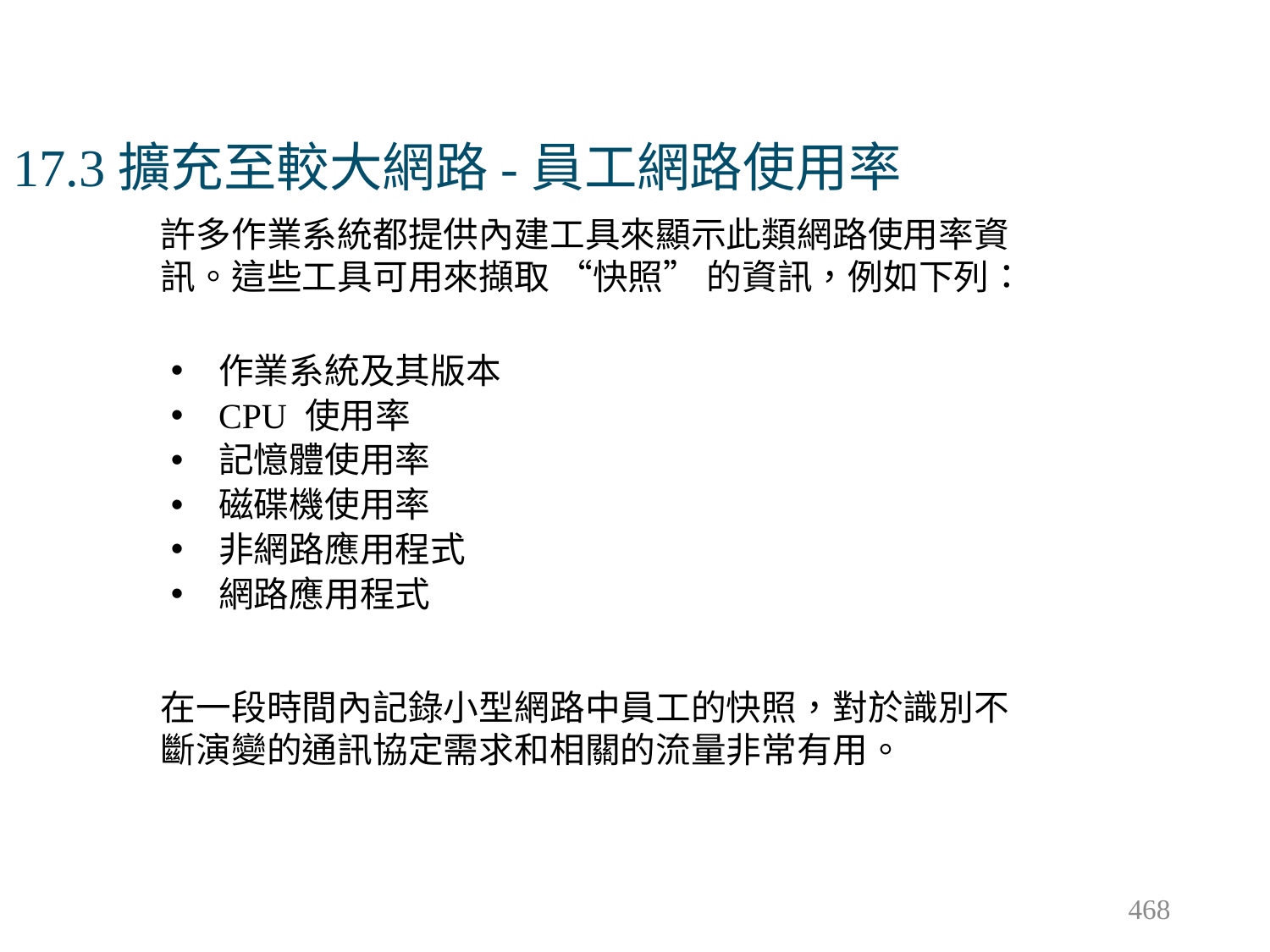

# 17.3擴充至較大網路-員工網路使用率
許多作業系統都提供內建工具來顯示此類網路使用率資訊。這些工具可用來擷取 “快照” 的資訊，例如下列：

作業系統及其版本
CPU 使用率
記憶體使用率
磁碟機使用率
非網路應用程式
網路應用程式

在一段時間內記錄小型網路中員工的快照，對於識別不斷演變的通訊協定需求和相關的流量非常有用。

468